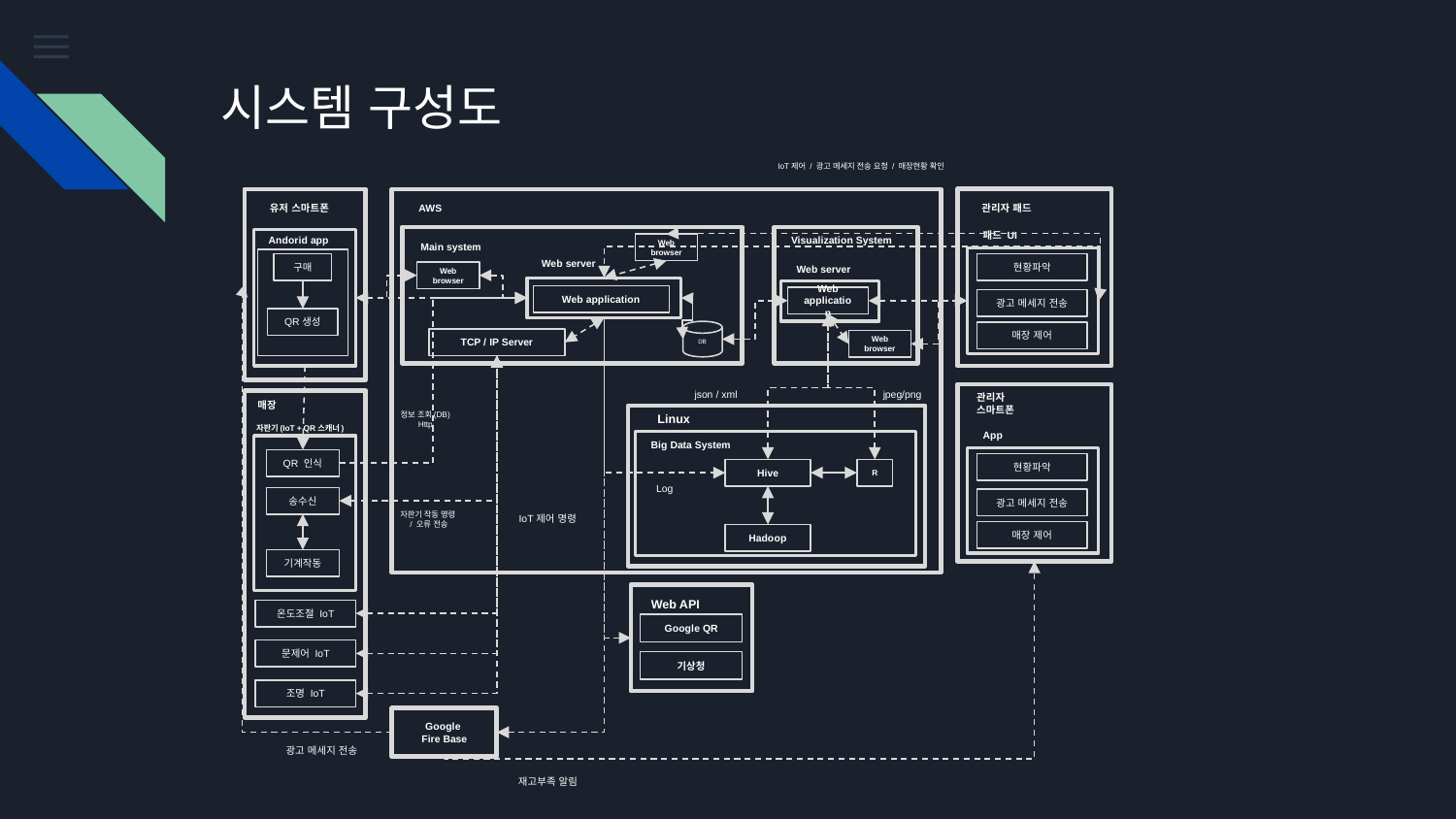

# 시스템 구성도
IoT제어 / 광고 메세지 전송 요청 / 매장현황 확인

유저 스마트폰
AWS
관리자 패드
패드 UI
Andorid app
Visualization System

Web browser
Main system

구매
현황파악
Web server
Web server
Web browser

Web application
Web application
광고 메세지 전송
QR생성
DB
매장 제어
TCP / IP Server
Web browser
json / xml
jpeg/png

관리자
스마트폰

매장

Linux
정보 조회(DB)
Http
자판기(IoT + QR스캐너)
App

Big Data System

QR 인식
현황파악
Hive
R
Log
송수신
광고 메세지 전송
IoT제어 명령
자판기 작동 명령
 / 오류 전송
매장 제어
Hadoop
기계작동

Web API
온도조절 IoT
Google QR
문제어 IoT
기상청
조명 IoT
Google
Fire Base
광고 메세지 전송
재고부족 알림